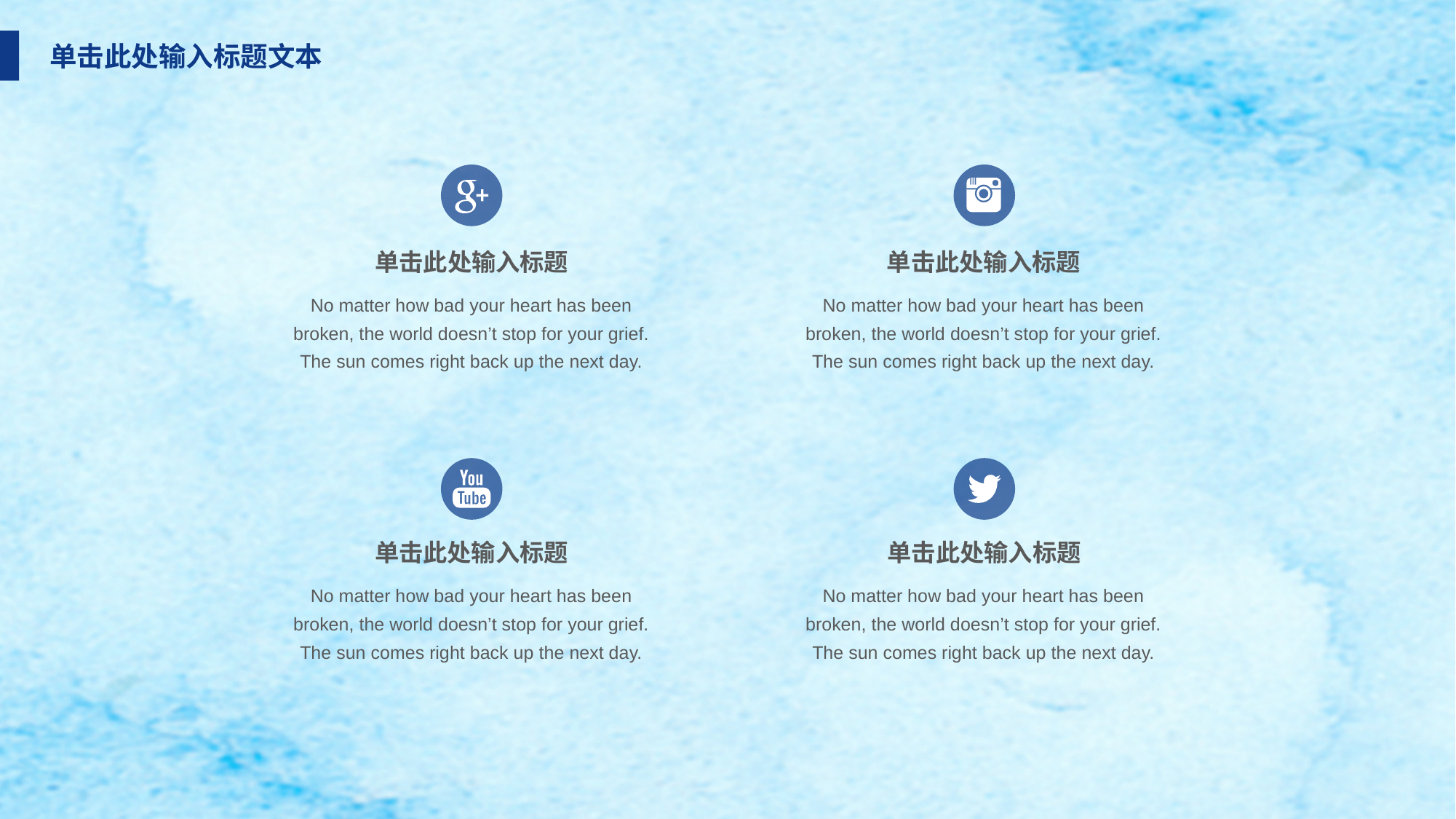

单击此处输入标题文本

单击此处输入标题
单击此处输入标题
No matter how bad your heart has been broken, the world doesn’t stop for your grief. The sun comes right back up the next day.
No matter how bad your heart has been broken, the world doesn’t stop for your grief. The sun comes right back up the next day.

单击此处输入标题
单击此处输入标题
No matter how bad your heart has been broken, the world doesn’t stop for your grief. The sun comes right back up the next day.
No matter how bad your heart has been broken, the world doesn’t stop for your grief. The sun comes right back up the next day.